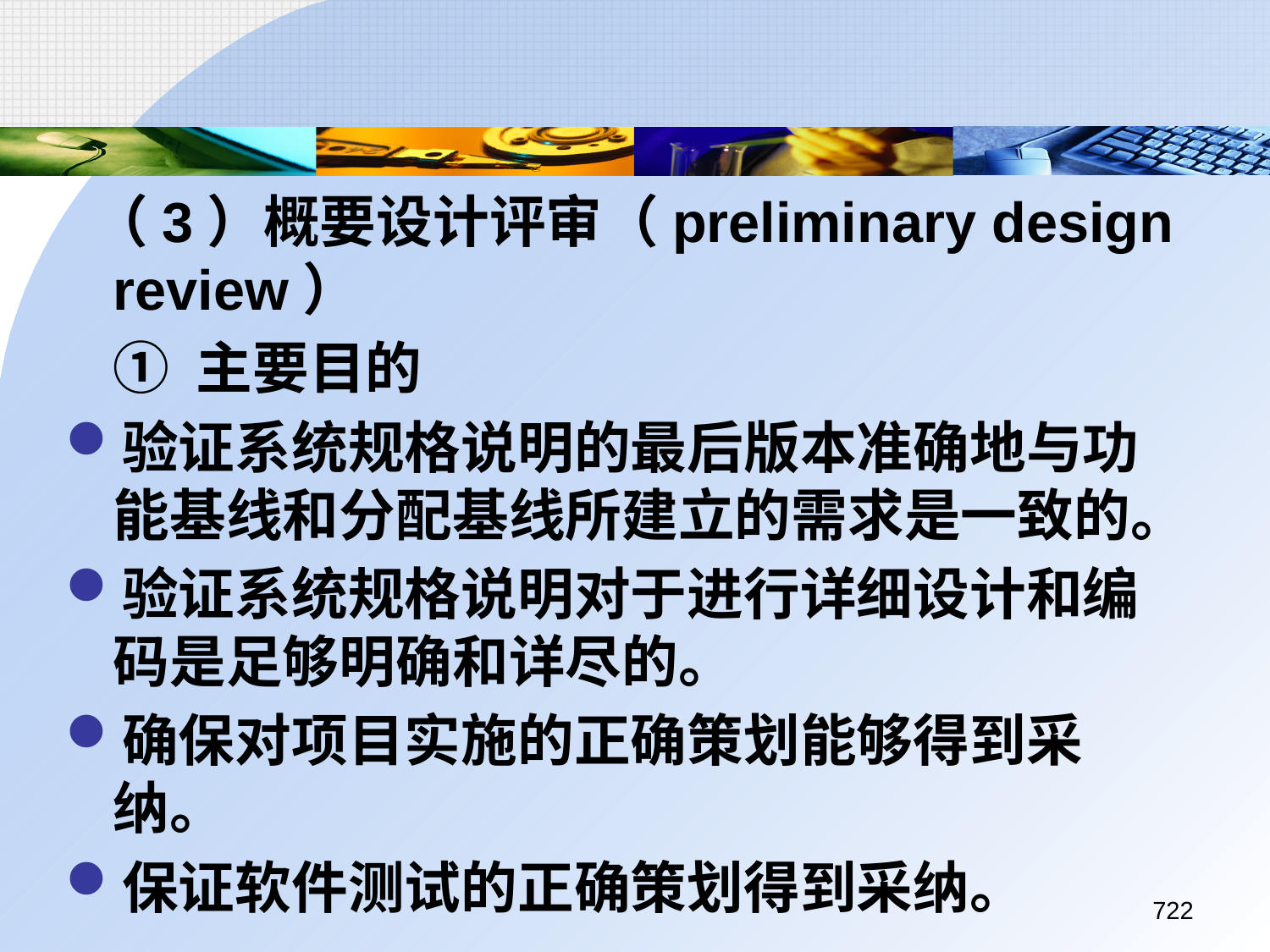

（3）概要设计评审（preliminary design review）
	① 主要目的
验证系统规格说明的最后版本准确地与功能基线和分配基线所建立的需求是一致的。
验证系统规格说明对于进行详细设计和编码是足够明确和详尽的。
确保对项目实施的正确策划能够得到采纳。
保证软件测试的正确策划得到采纳。

722